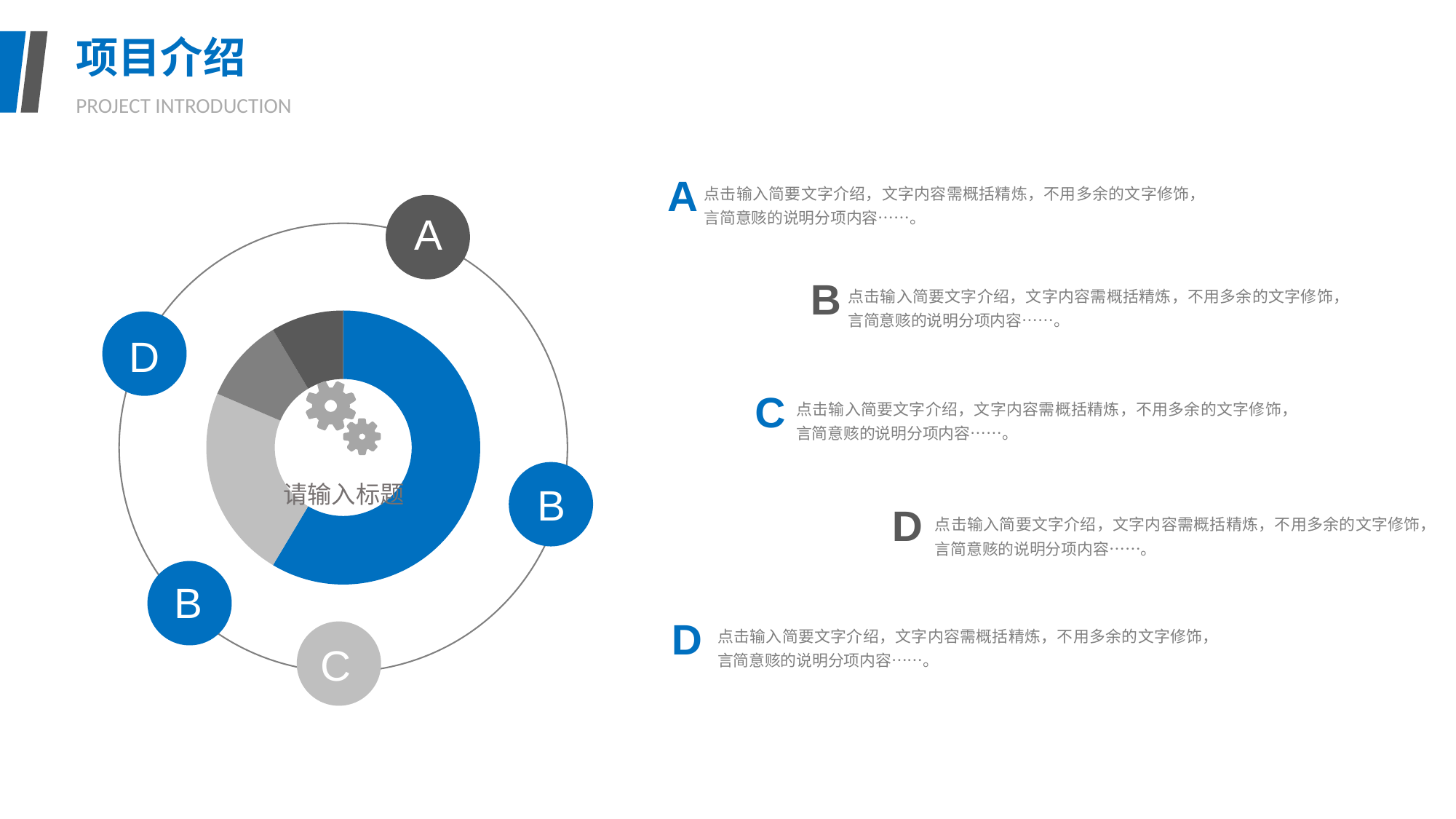

项目介绍

PROJECT INTRODUCTION
A
点击输入简要文字介绍，文字内容需概括精炼，不用多余的文字修饰，言简意赅的说明分项内容……。

A

B
点击输入简要文字介绍，文字内容需概括精炼，不用多余的文字修饰，言简意赅的说明分项内容……。

### Chart

| Category | 销售额 |
|---|---|
| 第一季度 | 8.2 |
| 第二季度 | 3.2 |
| 第三季度 | 1.4 |
| 第四季度 | 1.2 |
D
C
点击输入简要文字介绍，文字内容需概括精炼，不用多余的文字修饰，言简意赅的说明分项内容……。

请输入标题

B
D
点击输入简要文字介绍，文字内容需概括精炼，不用多余的文字修饰，言简意赅的说明分项内容……。

B
D
点击输入简要文字介绍，文字内容需概括精炼，不用多余的文字修饰，言简意赅的说明分项内容……。

C